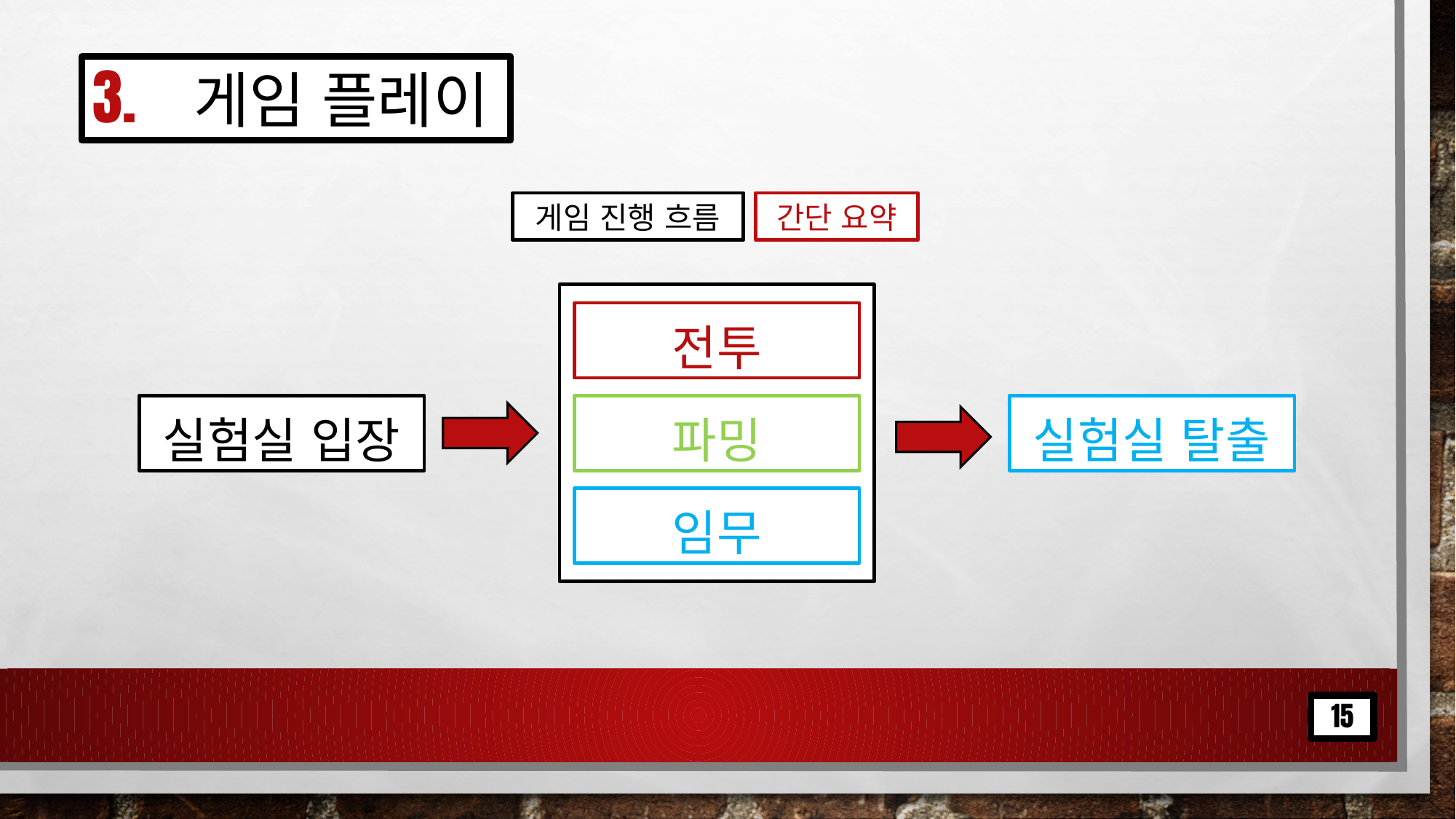

3.   게임 플레이
게임 진행 흐름
간단 요약

전투
실험실 탈출
실험실 입장
파밍

임무
15